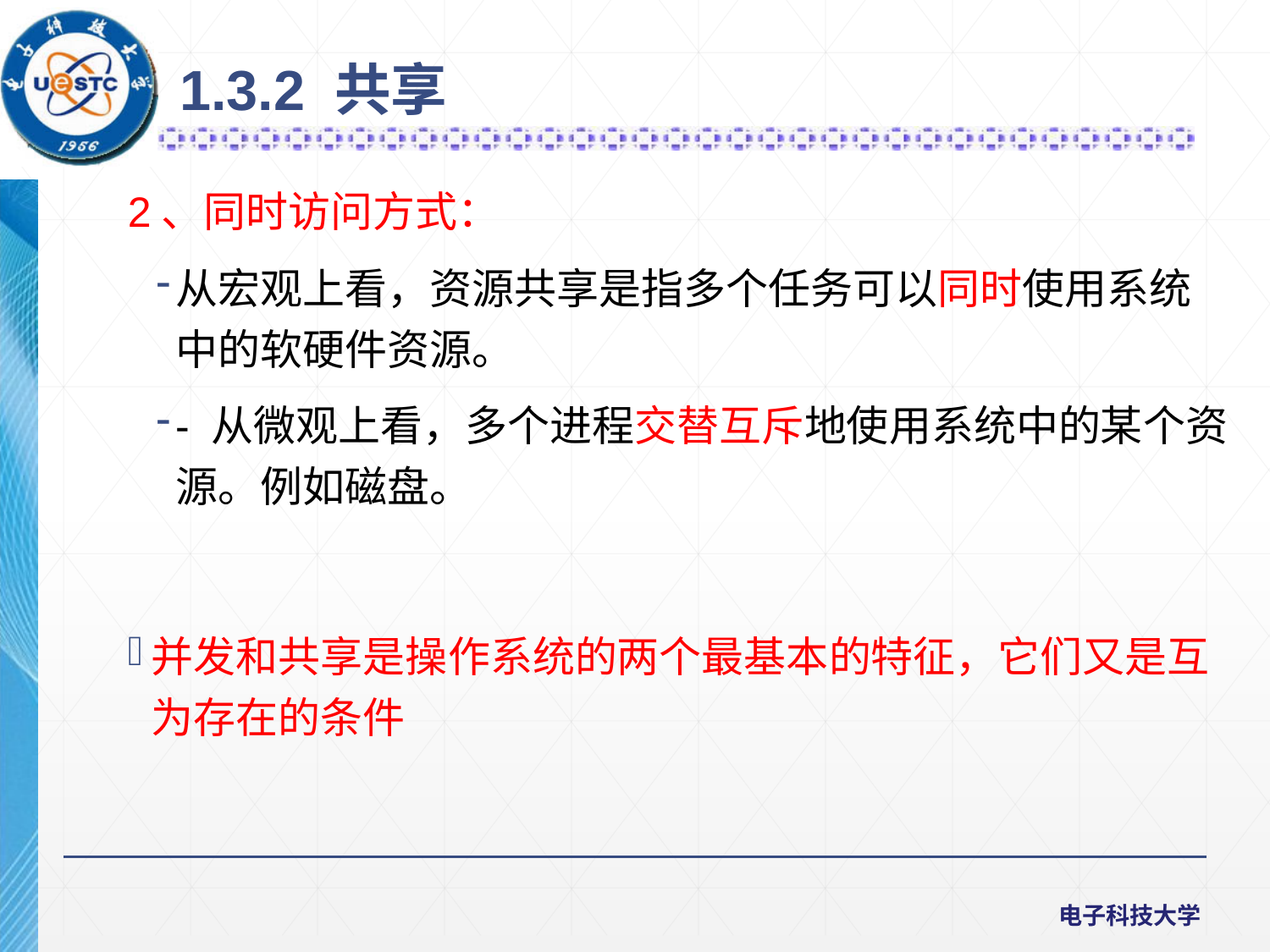

1.3.2 共享
2、同时访问方式：
从宏观上看，资源共享是指多个任务可以同时使用系统中的软硬件资源。
- 从微观上看，多个进程交替互斥地使用系统中的某个资源。例如磁盘。

并发和共享是操作系统的两个最基本的特征，它们又是互为存在的条件